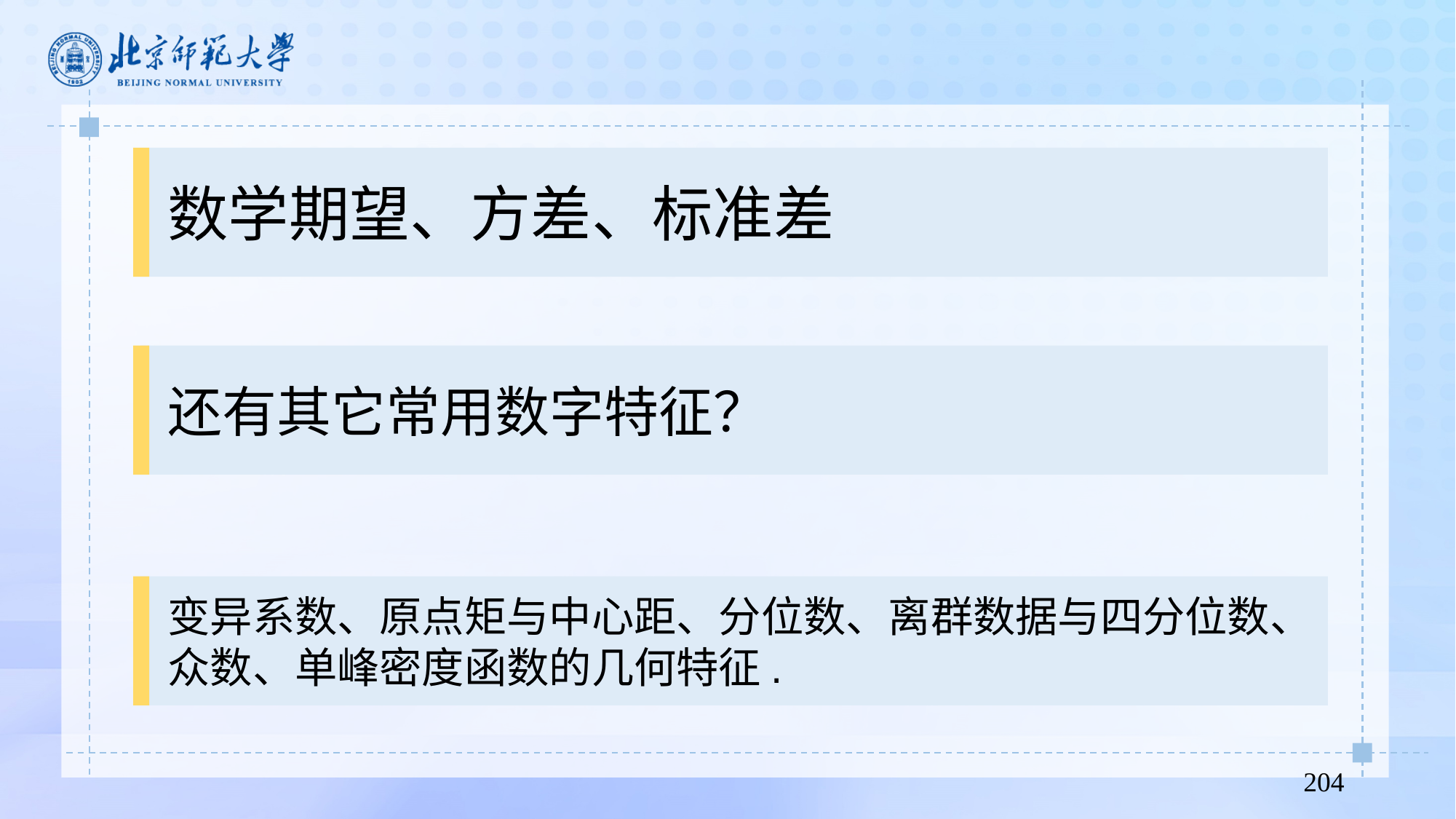

数学期望、方差、标准差

还有其它常用数字特征？
变异系数、原点矩与中心距、分位数、离群数据与四分位数、众数、单峰密度函数的几何特征.

204